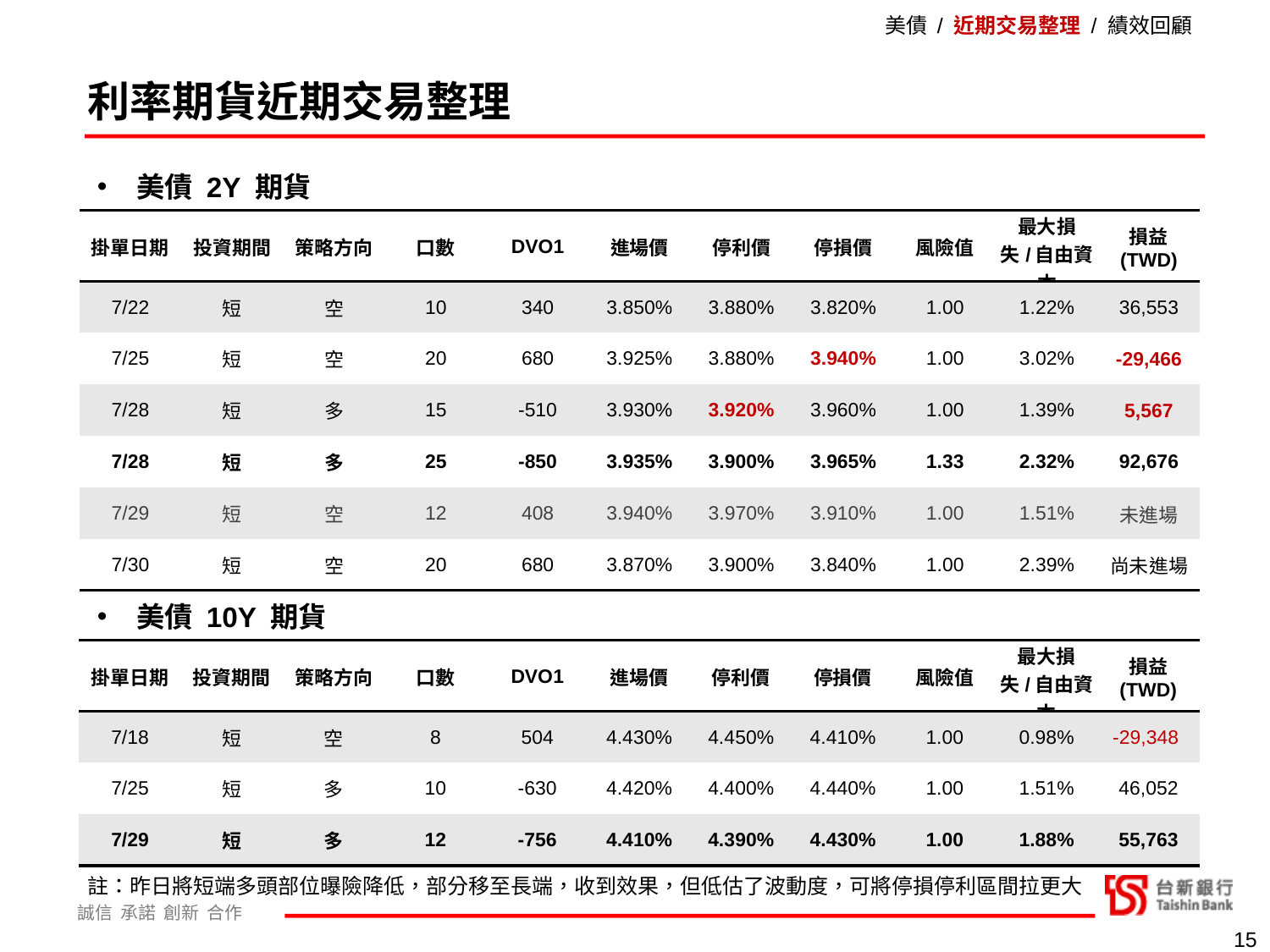

美債 / 近期交易整理 / 績效回顧
利率期貨近期交易整理
美債 2Y 期貨
| 掛單日期 | 投資期間 | 策略方向 | 口數 | DVO1 | 進場價 | 停利價 | 停損價 | 風險值 | 最大損失/自由資本 | 損益 (TWD) |
| --- | --- | --- | --- | --- | --- | --- | --- | --- | --- | --- |
| 7/22 | 短 | 空 | 10 | 340 | 3.850% | 3.880% | 3.820% | 1.00 | 1.22% | 36,553 |
| 7/25 | 短 | 空 | 20 | 680 | 3.925% | 3.880% | 3.940% | 1.00 | 3.02% | -29,466 |
| 7/28 | 短 | 多 | 15 | -510 | 3.930% | 3.920% | 3.960% | 1.00 | 1.39% | 5,567 |
| 7/28 | 短 | 多 | 25 | -850 | 3.935% | 3.900% | 3.965% | 1.33 | 2.32% | 92,676 |
| 7/29 | 短 | 空 | 12 | 408 | 3.940% | 3.970% | 3.910% | 1.00 | 1.51% | 未進場 |
| 7/30 | 短 | 空 | 20 | 680 | 3.870% | 3.900% | 3.840% | 1.00 | 2.39% | 尚未進場 |
美債 10Y 期貨
| 掛單日期 | 投資期間 | 策略方向 | 口數 | DVO1 | 進場價 | 停利價 | 停損價 | 風險值 | 最大損失/自由資本 | 損益 (TWD) |
| --- | --- | --- | --- | --- | --- | --- | --- | --- | --- | --- |
| 7/18 | 短 | 空 | 8 | 504 | 4.430% | 4.450% | 4.410% | 1.00 | 0.98% | -29,348 |
| 7/25 | 短 | 多 | 10 | -630 | 4.420% | 4.400% | 4.440% | 1.00 | 1.51% | 46,052 |
| 7/29 | 短 | 多 | 12 | -756 | 4.410% | 4.390% | 4.430% | 1.00 | 1.88% | 55,763 |

註：昨日將短端多頭部位曝險降低，部分移至長端，收到效果，但低估了波動度，可將停損停利區間拉更大
15